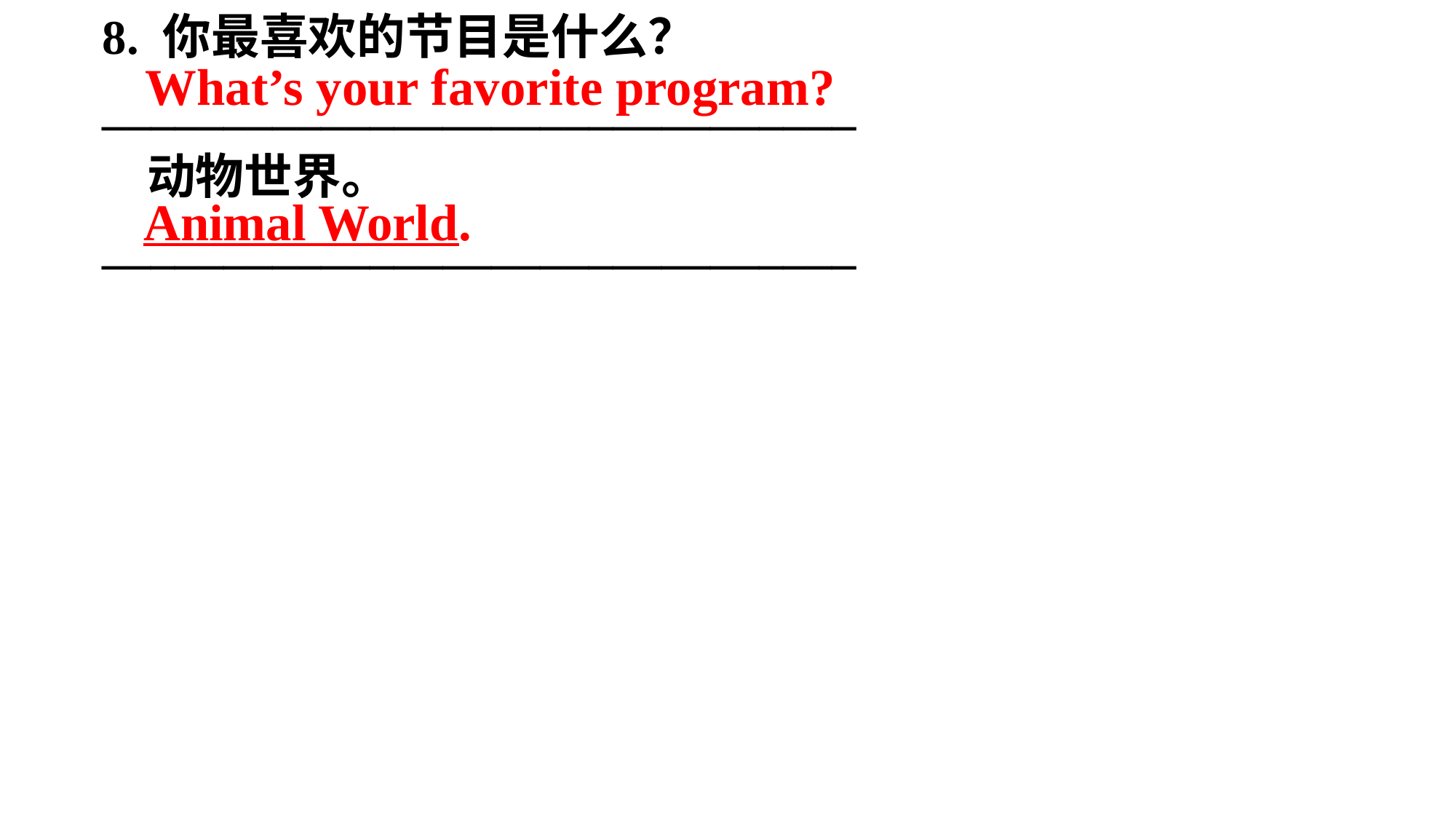

8. 你最喜欢的节目是什么？
_______________________________
   动物世界。
_______________________________
What’s your favorite program?
Animal World.